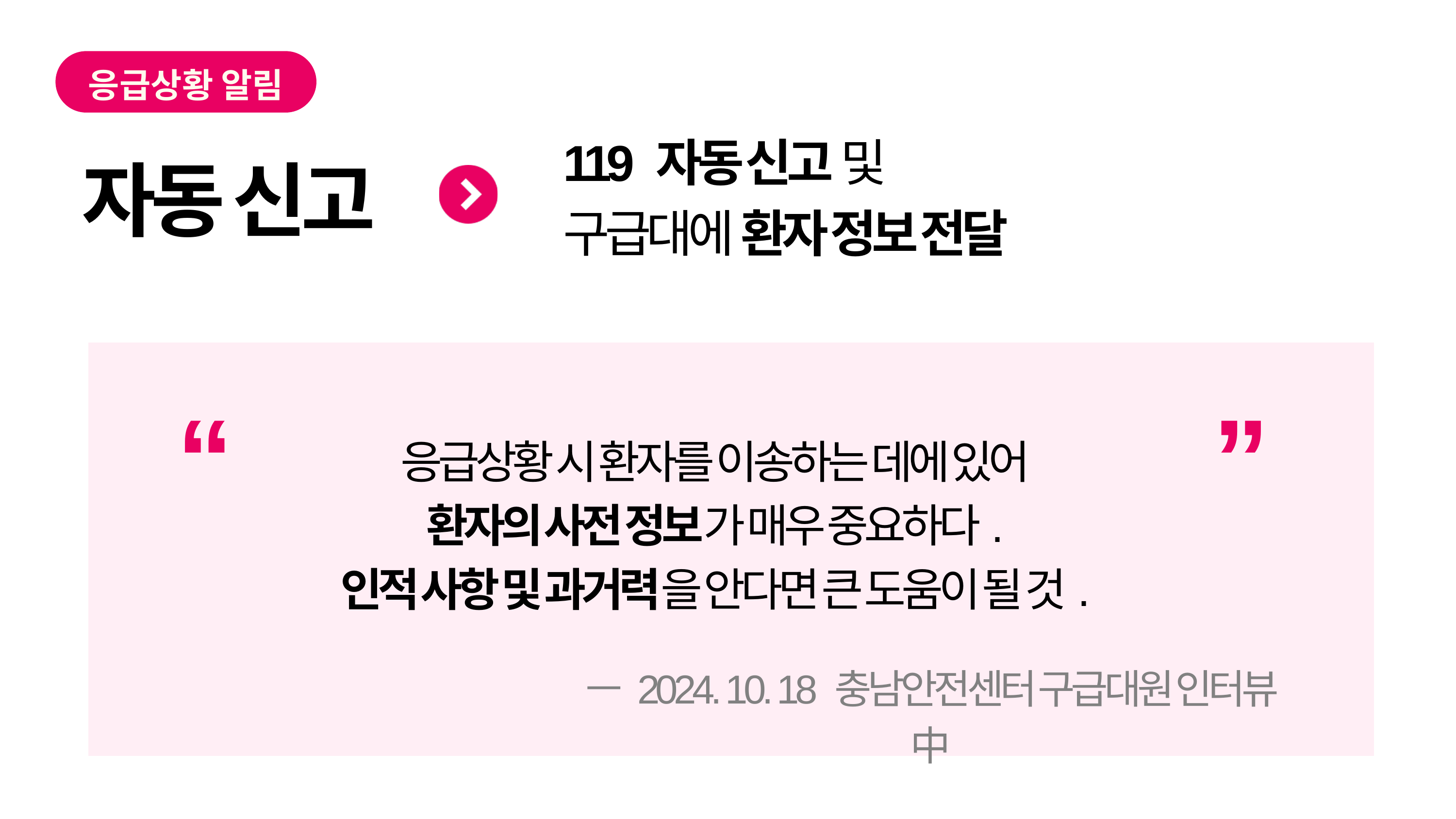

응급상황 알림
119 자동 신고 및
구급대에 환자 정보 전달
자동 신고

“
”
응급상황 시 환자를 이송하는 데에 있어
환자의 사전 정보가 매우 중요하다.
인적 사항 및 과거력을 안다면 큰 도움이 될 것.
ㅡ 2024. 10. 18 충남안전센터 구급대원 인터뷰 中